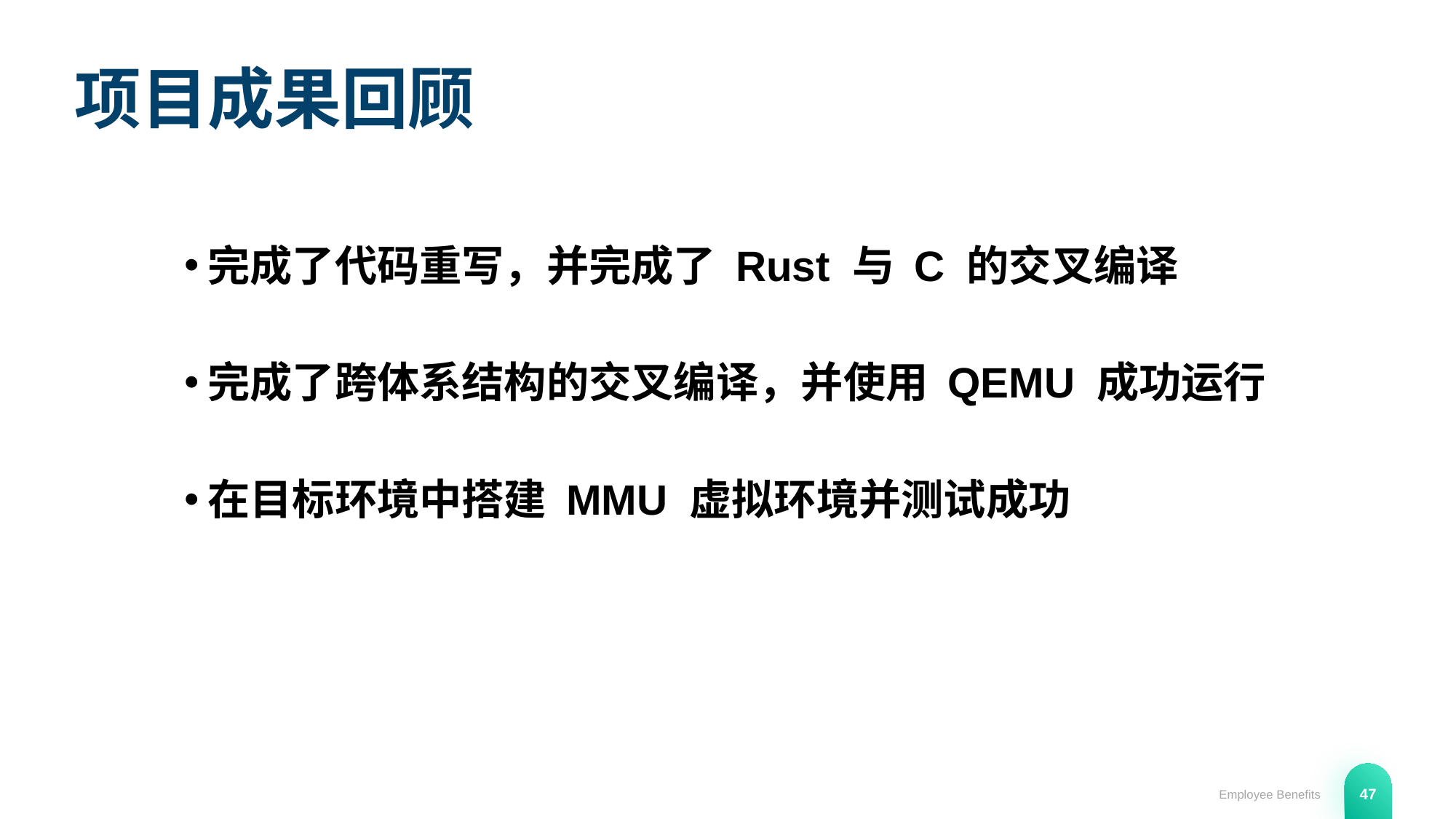

# 项目成果回顾

完成了代码重写，并完成了 Rust 与 C 的交叉编译

完成了跨体系结构的交叉编译，并使用 QEMU 成功运行

在目标环境中搭建 MMU 虚拟环境并测试成功